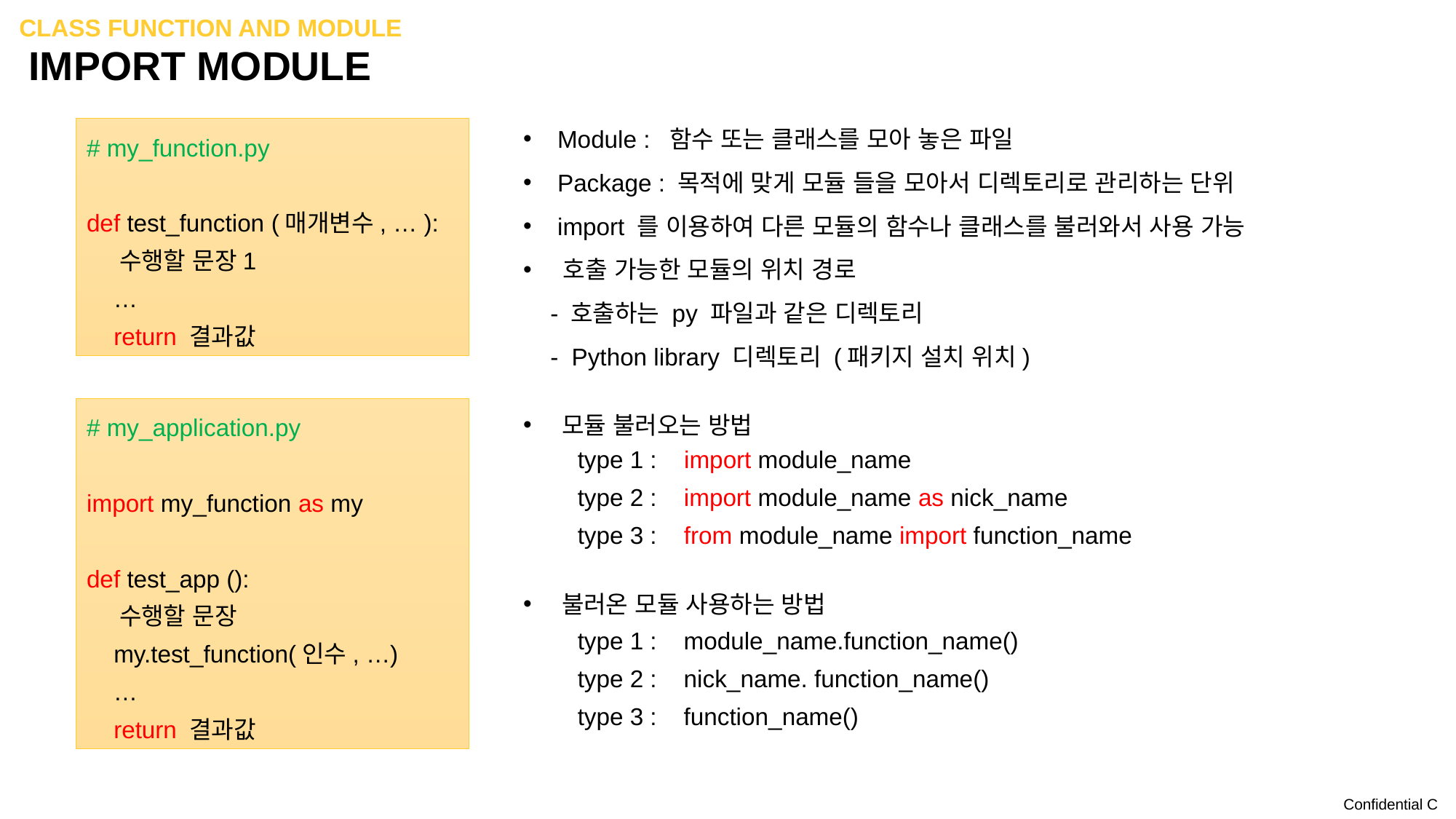

Class Function and module
# IMPORT MODULE
 Module :  함수 또는 클래스를 모아 놓은 파일
 Package : 목적에 맞게 모듈 들을 모아서 디렉토리로 관리하는 단위
 import 를 이용하여 다른 모듈의 함수나 클래스를 불러와서 사용 가능
 호출 가능한 모듈의 위치 경로
    - 호출하는 py 파일과 같은 디렉토리
    -  Python library 디렉토리 (패키지 설치 위치)
# my_function.py

def test_function (매개변수, … ):
    수행할 문장1
    …
    return 결과값
 모듈 불러오는 방법
# my_application.py

import my_function as my

def test_app ():
    수행할 문장
    my.test_function(인수, …)
    …
    return 결과값
type 1 :    import module_name
type 2 :    import module_name as nick_name
type 3 :    from module_name import function_name

 불러온 모듈 사용하는 방법
type 1 :    module_name.function_name()
type 2 :    nick_name. function_name()
type 3 :    function_name()